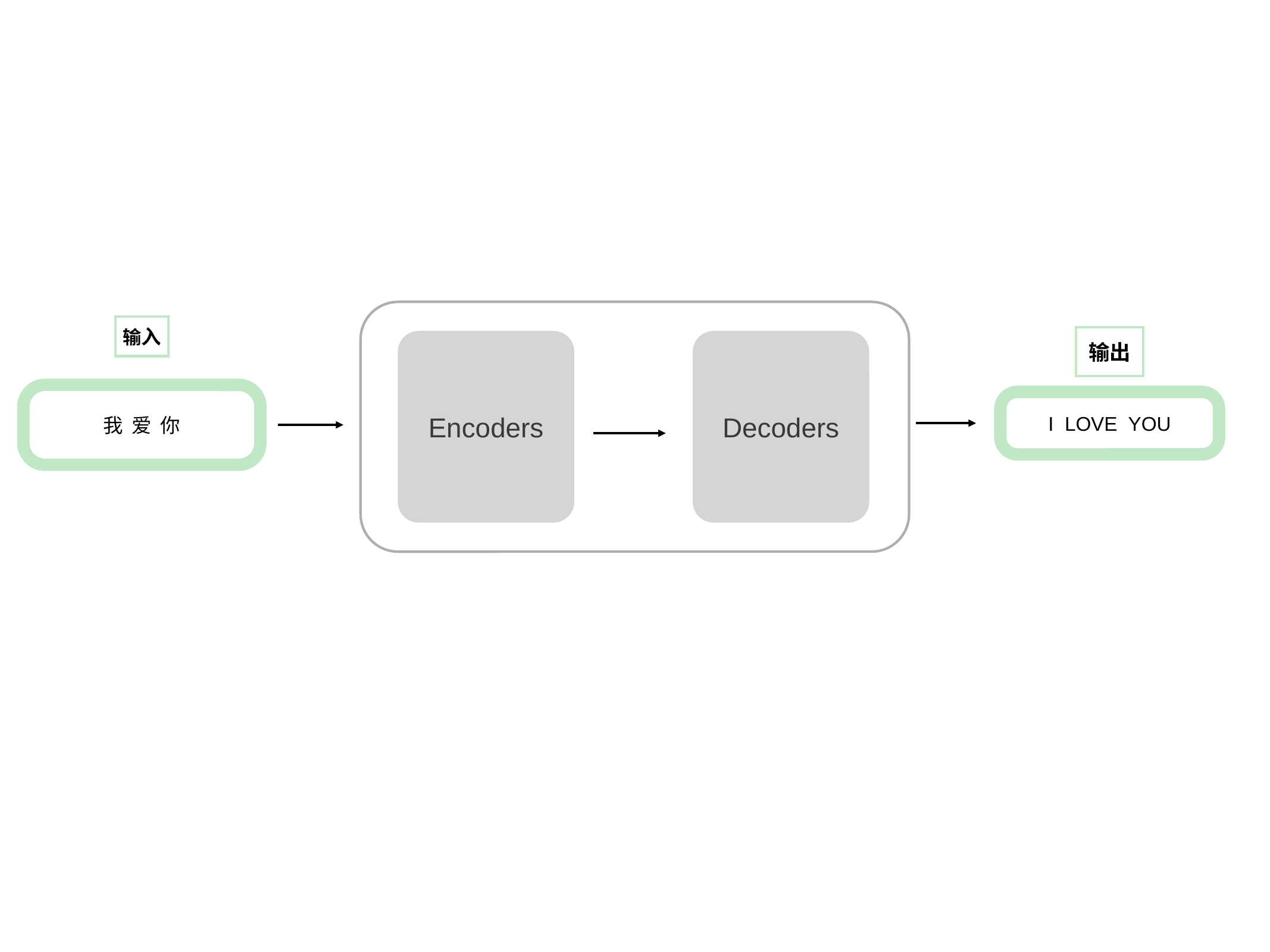

Encoders
Decoders
输入
我  爱  你

输出
I  LOVE  YOU